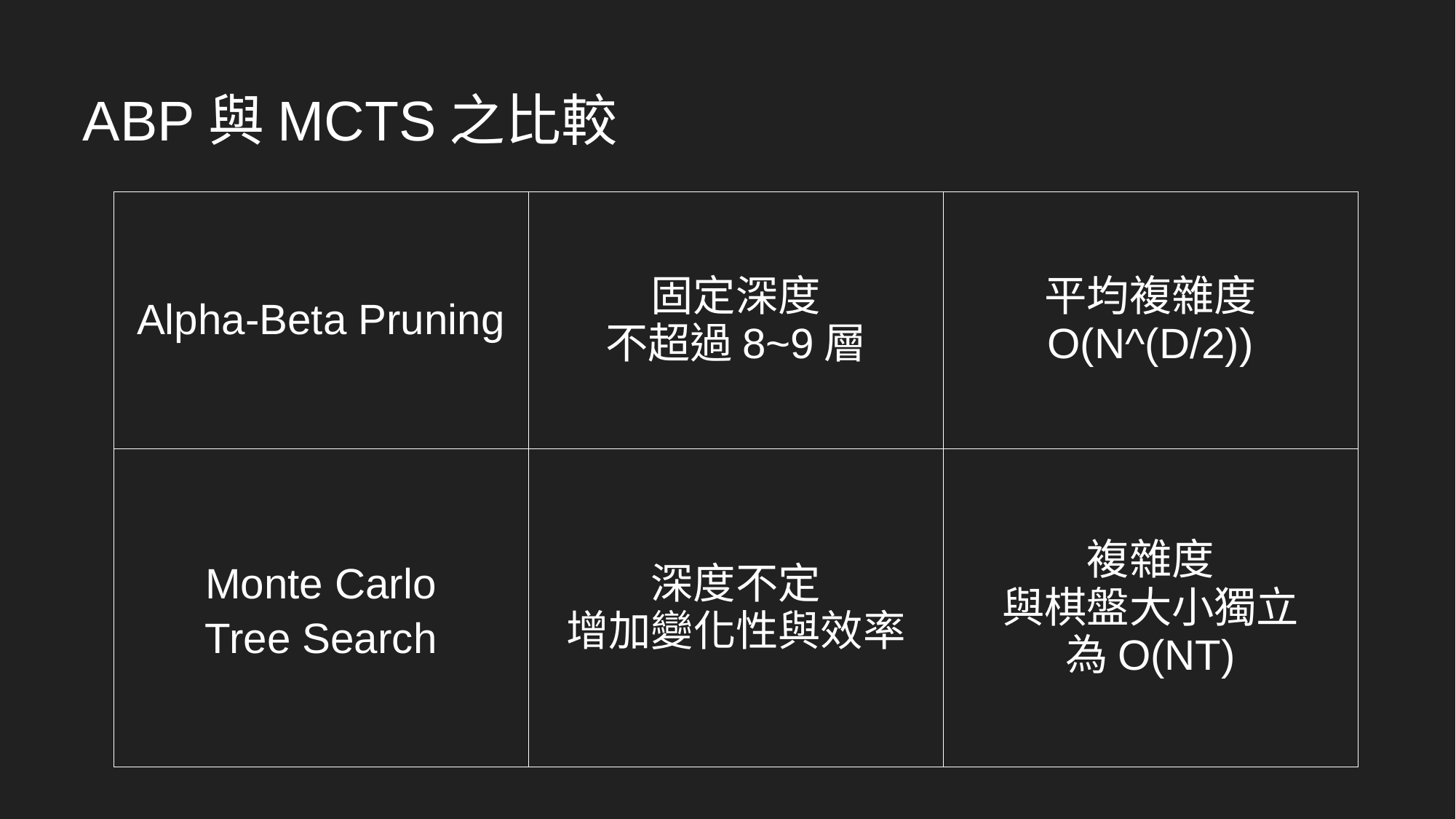

# ABP與MCTS之比較
| Alpha-Beta Pruning | 固定深度 不超過8~9層 | 平均複雜度 O(N^(D/2)) |
| --- | --- | --- |
| Monte Carlo Tree Search | 深度不定 增加變化性與效率 | 複雜度 與棋盤大小獨立 為O(NT) |